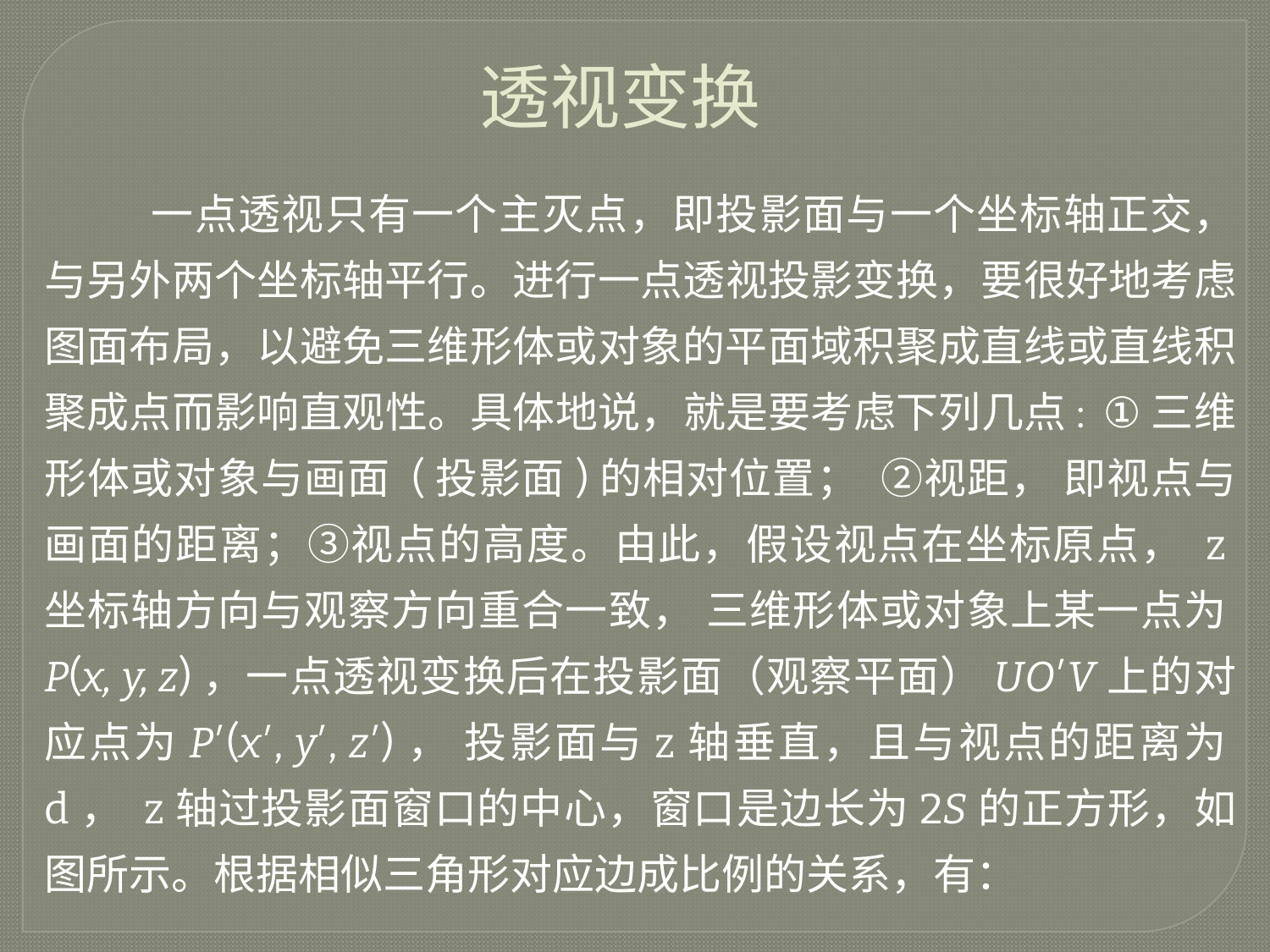

透视变换
         一点透视只有一个主灭点，即投影面与一个坐标轴正交，与另外两个坐标轴平行。进行一点透视投影变换，要很好地考虑图面布局，以避免三维形体或对象的平面域积聚成直线或直线积聚成点而影响直观性。具体地说，就是要考虑下列几点:  ①三维形体或对象与画面 (投影面)的相对位置；  ②视距， 即视点与画面的距离；③视点的高度。由此，假设视点在坐标原点， z坐标轴方向与观察方向重合一致， 三维形体或对象上某一点为P(x, y, z)，一点透视变换后在投影面（观察平面）UO′V上的对应点为P′(x′, y′, z′)， 投影面与z轴垂直，且与视点的距离为d， z轴过投影面窗口的中心，窗口是边长为2S的正方形，如图所示。根据相似三角形对应边成比例的关系，有：